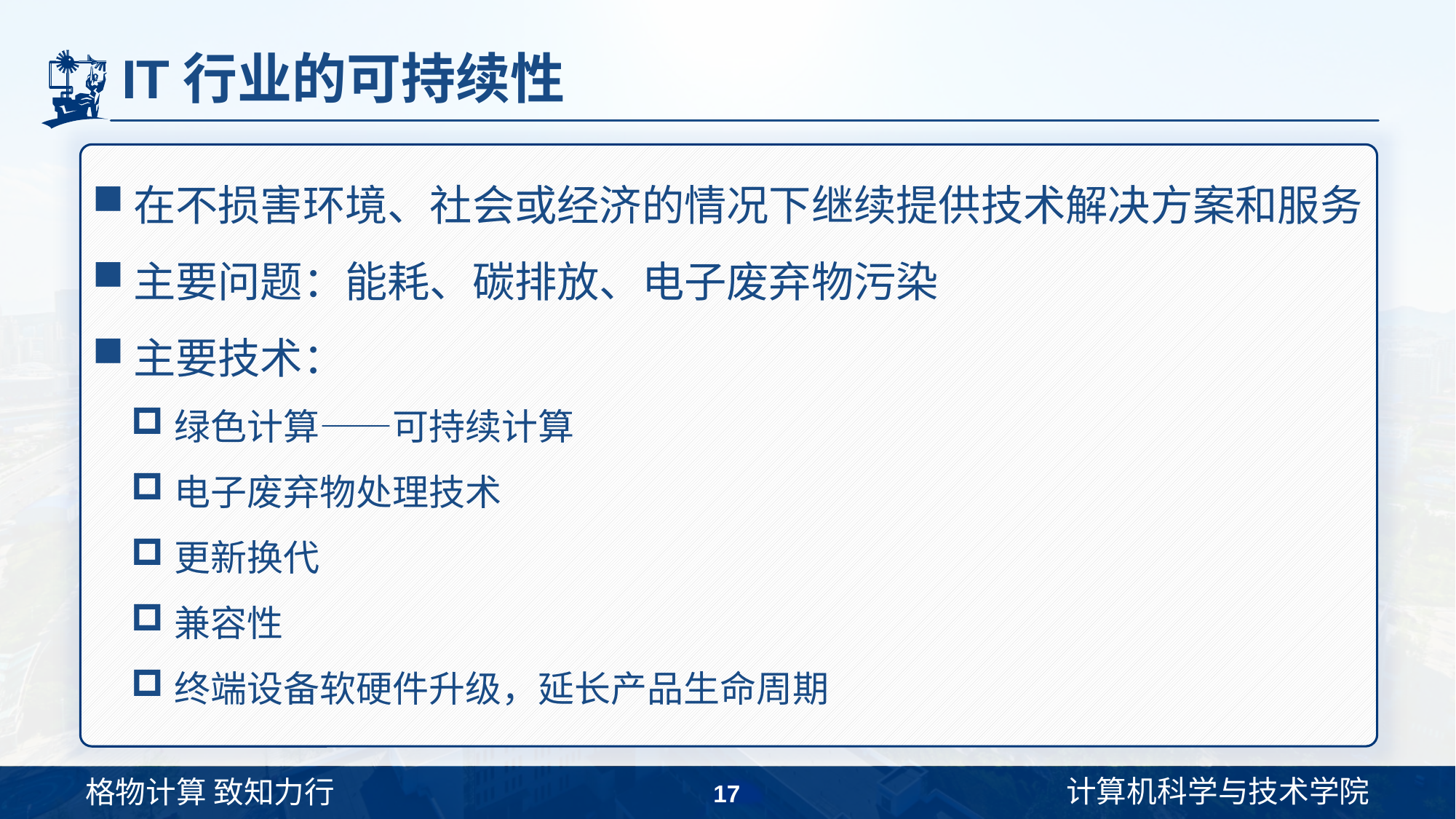

# IT行业的可持续性
在不损害环境、社会或经济的情况下继续提供技术解决方案和服务
主要问题：能耗、碳排放、电子废弃物污染
主要技术：
绿色计算——可持续计算
电子废弃物处理技术
更新换代
兼容性
终端设备软硬件升级，延长产品生命周期
17